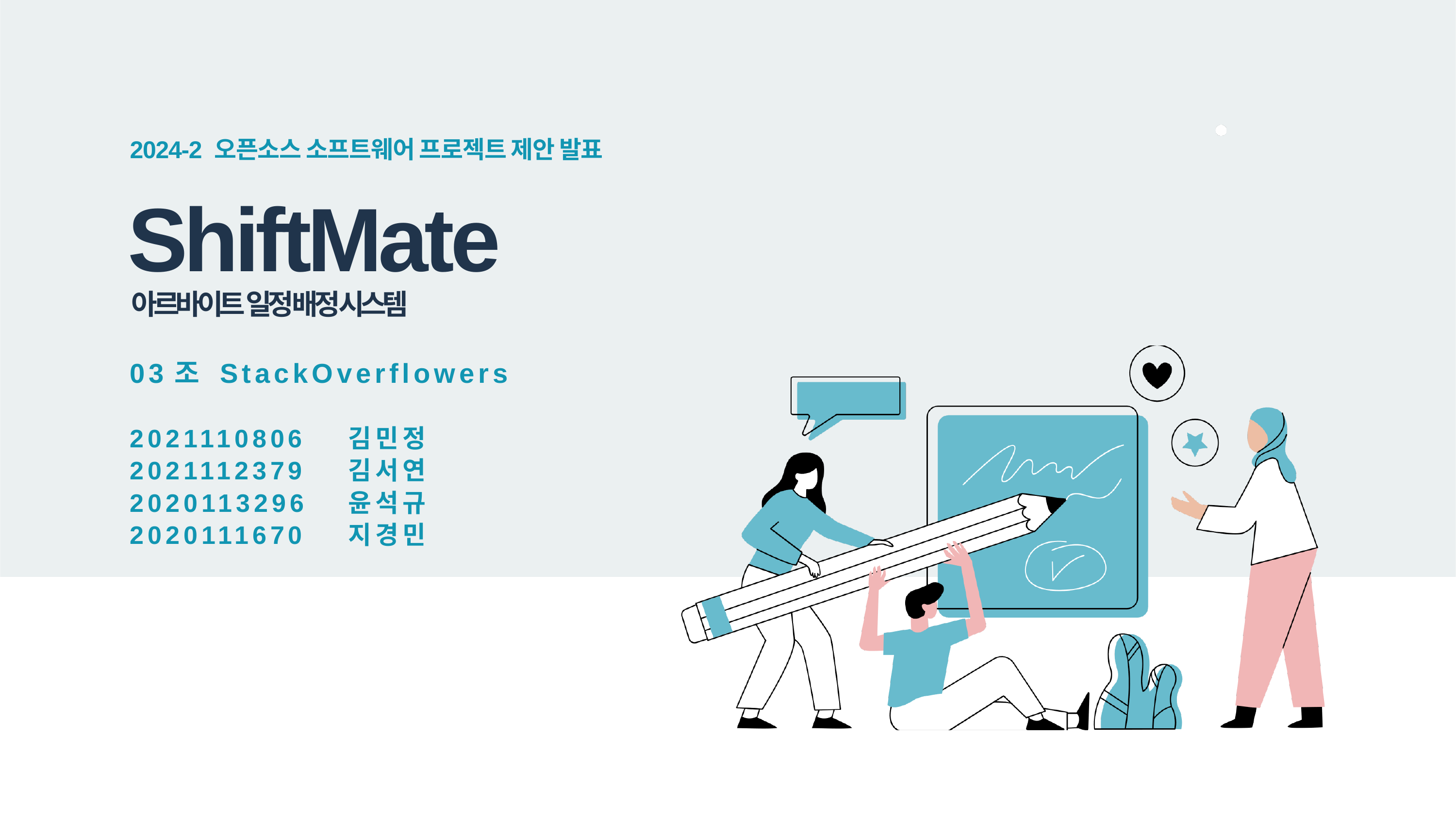

2024-2 오픈소스 소프트웨어 프로젝트 제안 발표
ShiftMate
아르바이트  일정 배정 시스템

03조 StackOverflowers

2021110806	김민정
2021112379	김서연
2020113296	윤석규
2020111670	지경민